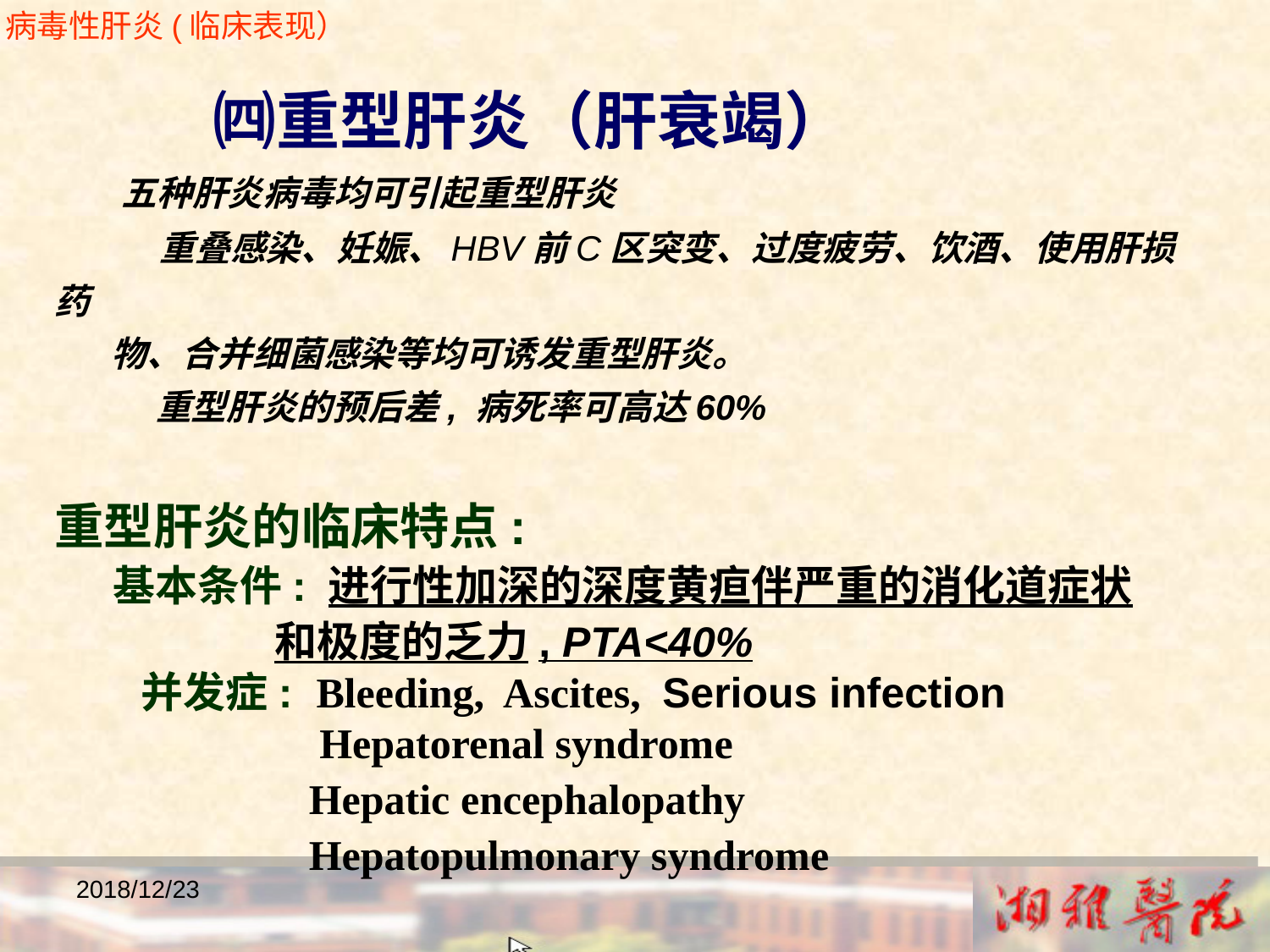

病毒性肝炎(临床表现）
             ㈣重型肝炎（肝衰竭）
     五种肝炎病毒均可引起重型肝炎
            重叠感染、妊娠、HBV前C区突变、过度疲劳、饮酒、使用肝损药
      物、合并细菌感染等均可诱发重型肝炎。
             重型肝炎的预后差, 病死率可高达60%

重型肝炎的临床特点:
     基本条件: 进行性加深的深度黄疸伴严重的消化道症状
                      和极度的乏力, PTA<40%
        并发症:  Bleeding,  Ascites,  Serious infection
                         Hepatorenal syndrome
                        Hepatic encephalopathy
                        Hepatopulmonary syndrome

2018/12/23